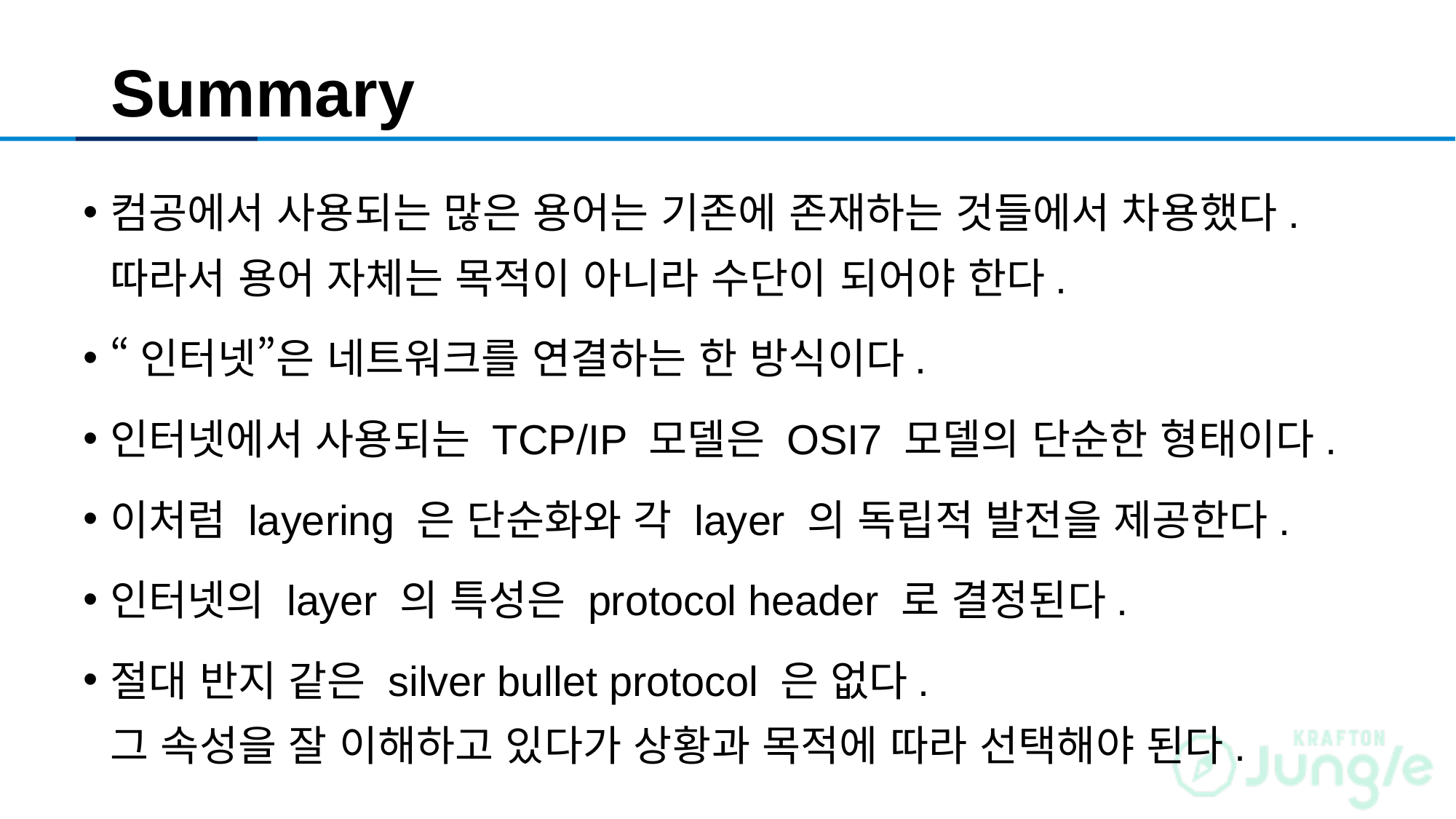

# Summary
컴공에서 사용되는 많은 용어는 기존에 존재하는 것들에서 차용했다.
따라서 용어 자체는 목적이 아니라 수단이 되어야 한다.
“인터넷”은 네트워크를 연결하는 한 방식이다.
인터넷에서 사용되는 TCP/IP 모델은 OSI7 모델의 단순한 형태이다.
이처럼 layering 은 단순화와 각 layer 의 독립적 발전을 제공한다.
인터넷의 layer 의 특성은 protocol header 로 결정된다.
절대 반지 같은 silver bullet protocol 은 없다.
그 속성을 잘 이해하고 있다가 상황과 목적에 따라 선택해야 된다.